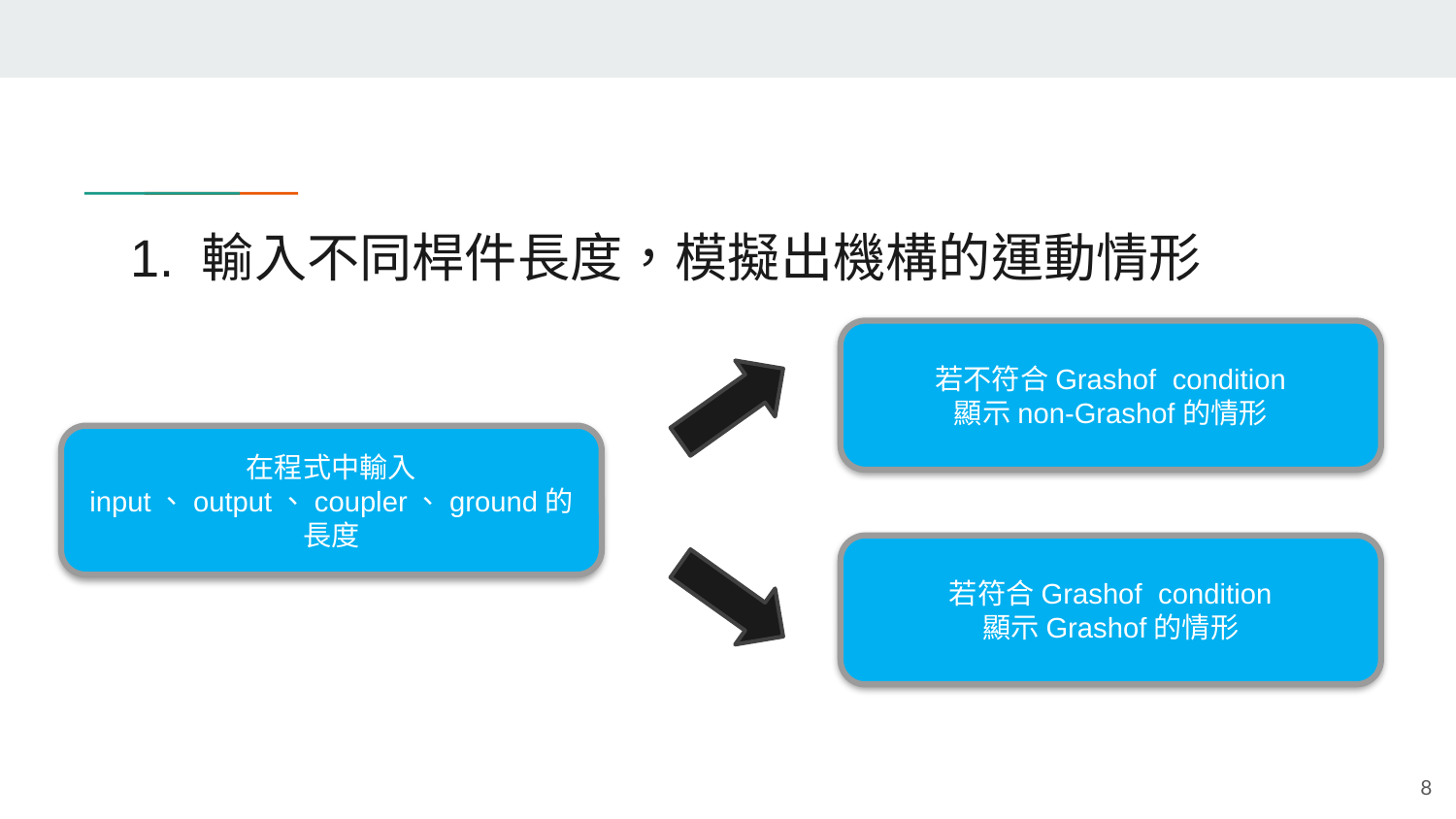

# 1. 輸入不同桿件長度，模擬出機構的運動情形
若不符合Grashof  condition
顯示non-Grashof的情形

在程式中輸入
input、output、coupler、ground的長度
若符合Grashof  condition
顯示Grashof的情形

8